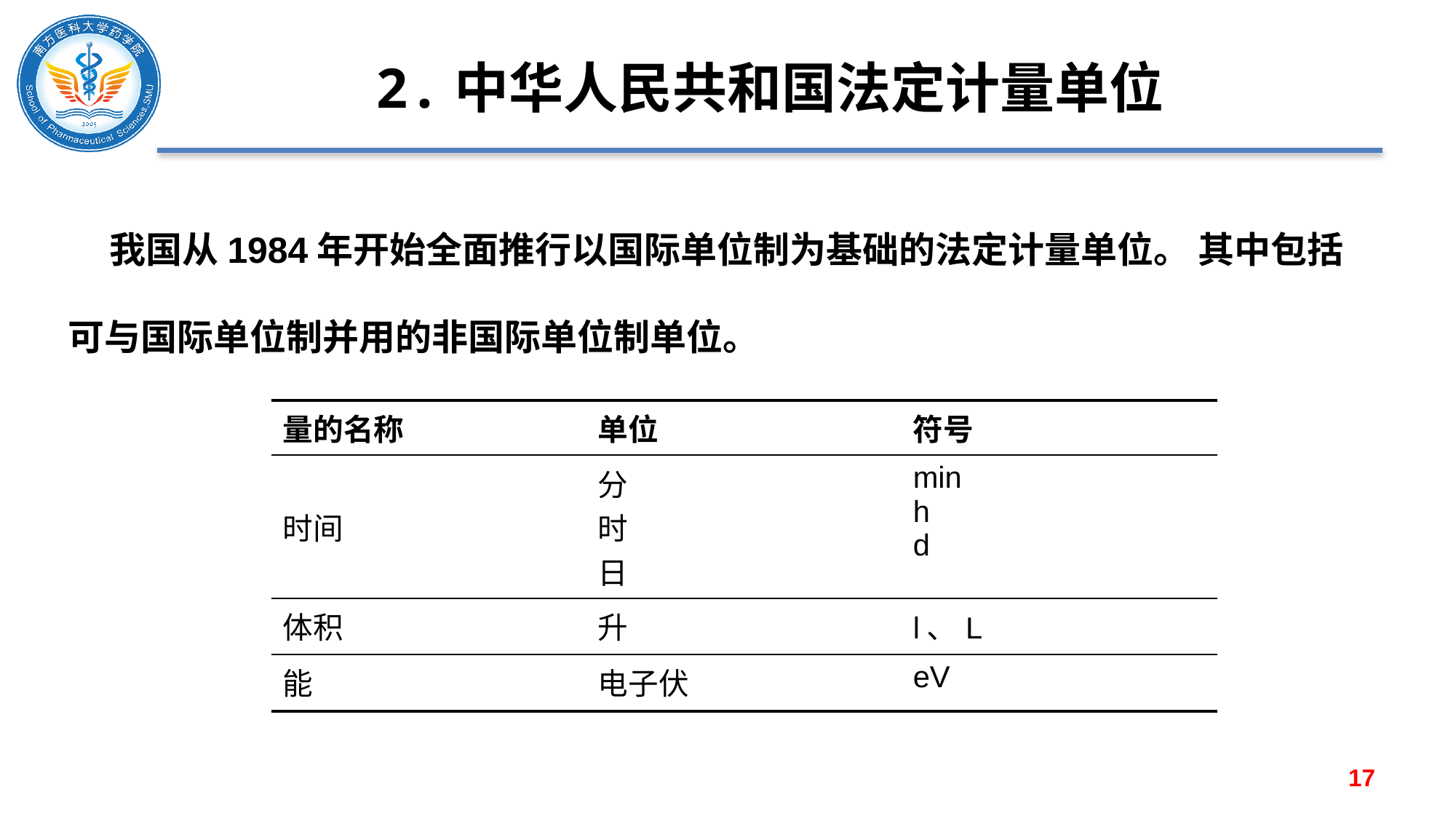

# 2.中华人民共和国法定计量单位
    我国从1984年开始全面推行以国际单位制为基础的法定计量单位。 其中包括可与国际单位制并用的非国际单位制单位。
| 量的名称 | 单位 | 符号 |
| --- | --- | --- |
| 时间 | 分 时 日 | min h d |
| 体积 | 升 | l、L |
| 能 | 电子伏 | eV |
17